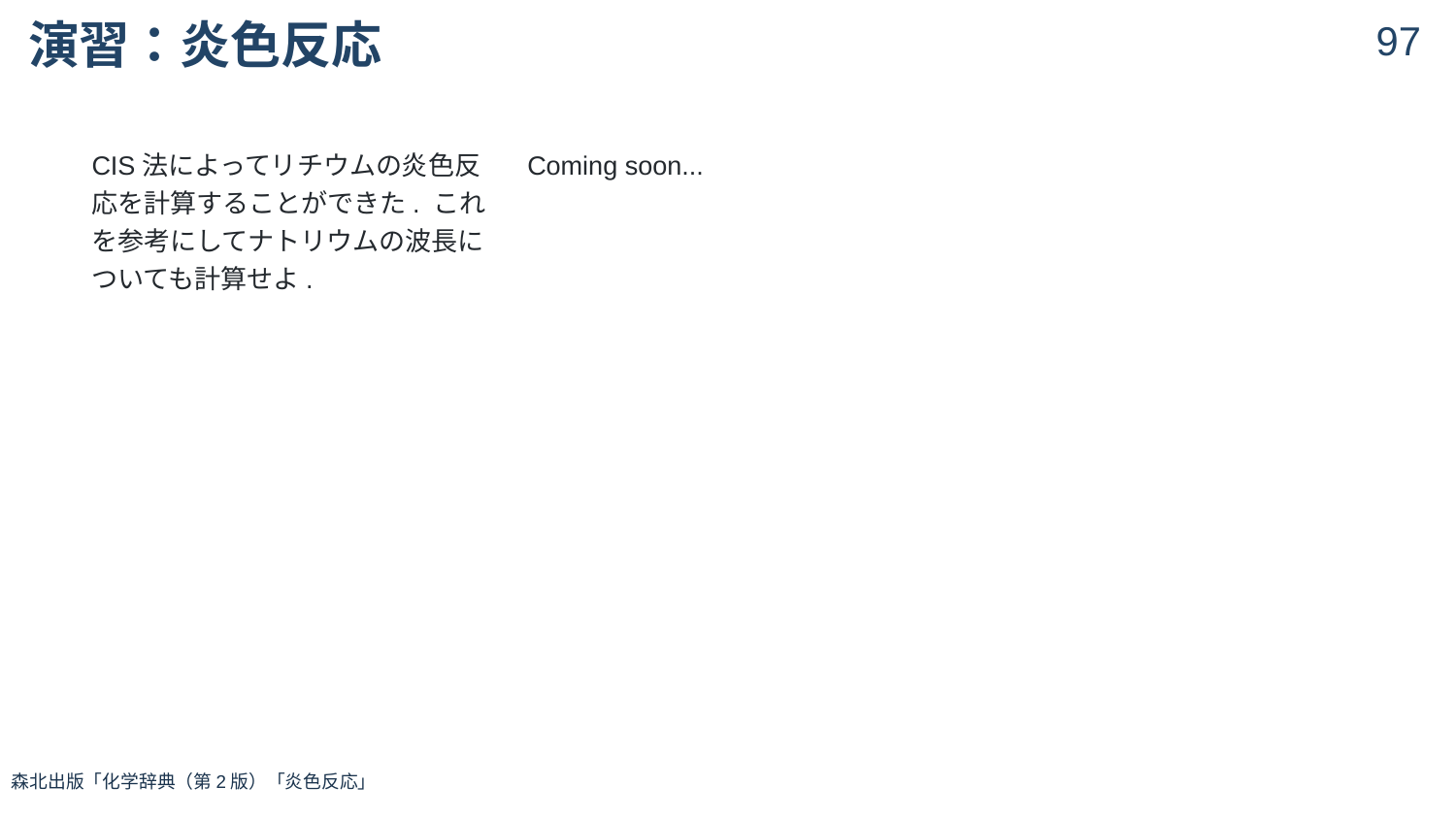

# 演習：炎色反応
97
CIS法によってリチウムの炎色反応を計算することができた. これを参考にしてナトリウムの波長についても計算せよ.
Coming soon...

森北出版「化学辞典（第2版）「炎色反応」